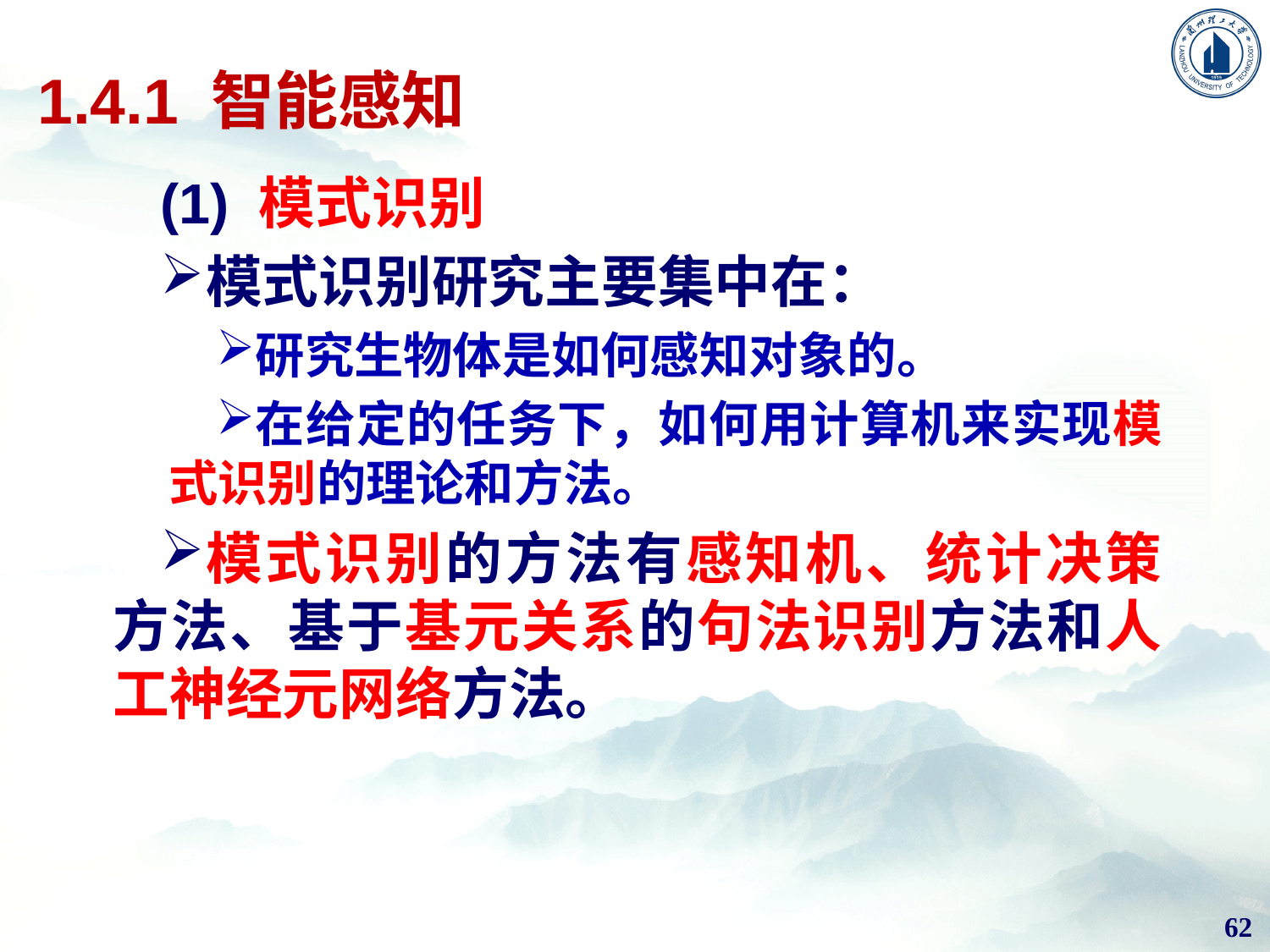

# 1.4.1 智能感知
(1) 模式识别
模式识别研究主要集中在：
研究生物体是如何感知对象的。
在给定的任务下，如何用计算机来实现模式识别的理论和方法。
模式识别的方法有感知机、统计决策方法、基于基元关系的句法识别方法和人工神经元网络方法。

62